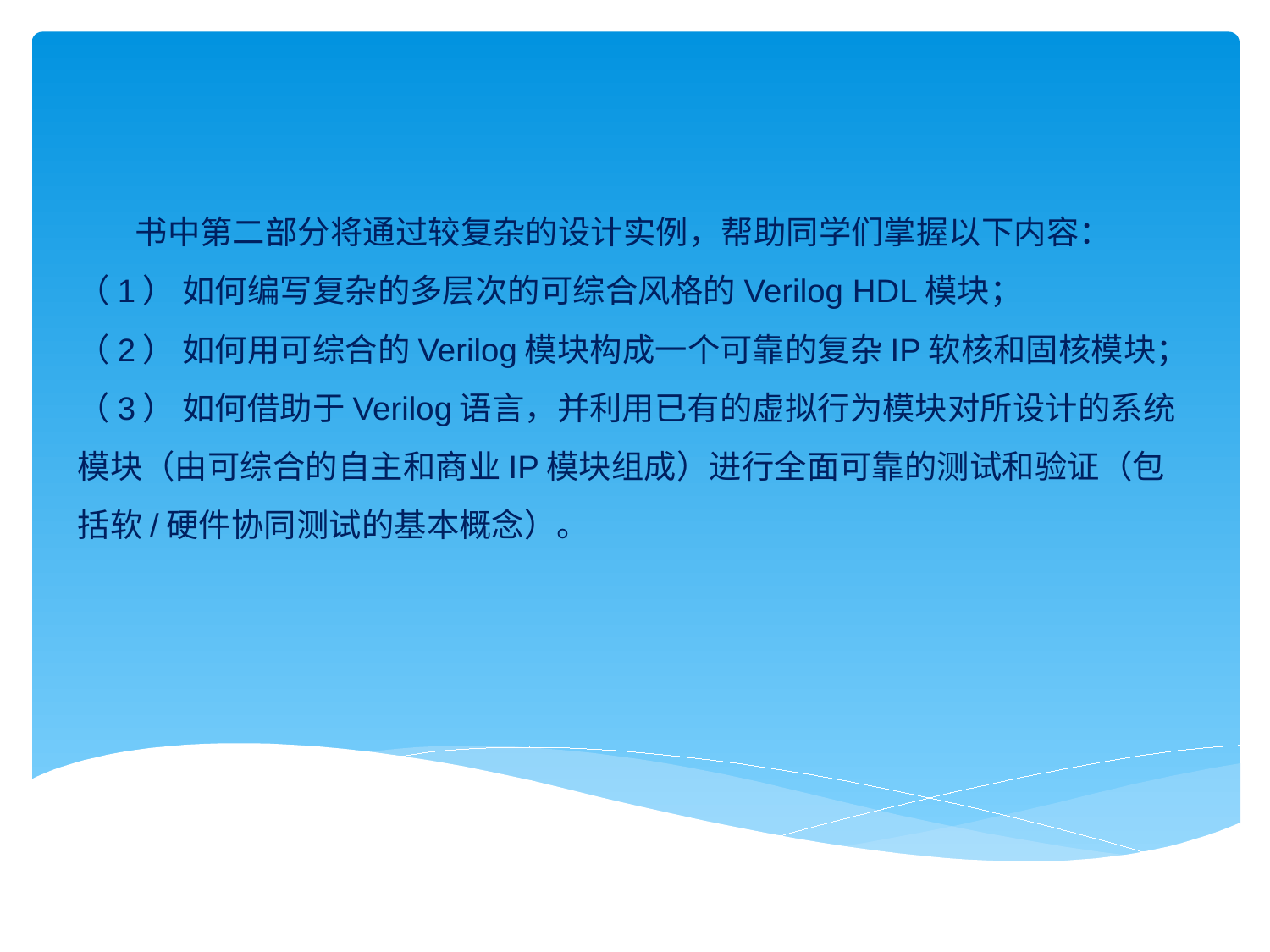

书中第二部分将通过较复杂的设计实例，帮助同学们掌握以下内容：
（1） 如何编写复杂的多层次的可综合风格的Verilog HDL模块；
（2） 如何用可综合的Verilog模块构成一个可靠的复杂IP软核和固核模块；
（3） 如何借助于Verilog语言，并利用已有的虚拟行为模块对所设计的系统模块（由可综合的自主和商业IP模块组成）进行全面可靠的测试和验证（包括软/硬件协同测试的基本概念）。